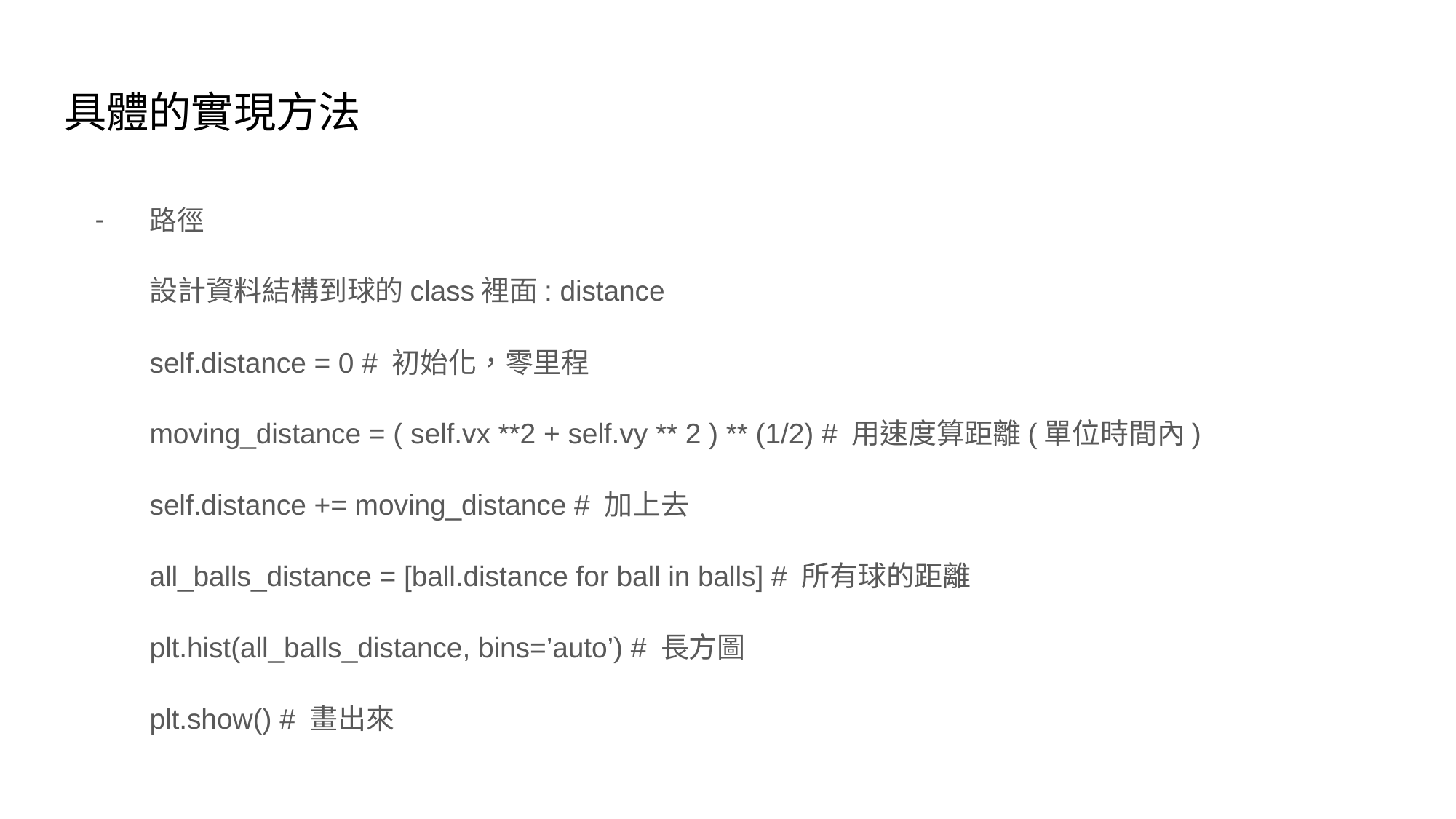

# 具體的實現方法

路徑
設計資料結構到球的class裡面: distance
self.distance = 0 # 初始化，零里程
moving_distance = ( self.vx **2 + self.vy ** 2 ) ** (1/2) # 用速度算距離(單位時間內)
self.distance += moving_distance # 加上去
all_balls_distance = [ball.distance for ball in balls] # 所有球的距離
plt.hist(all_balls_distance, bins=’auto’) # 長方圖
plt.show() # 畫出來